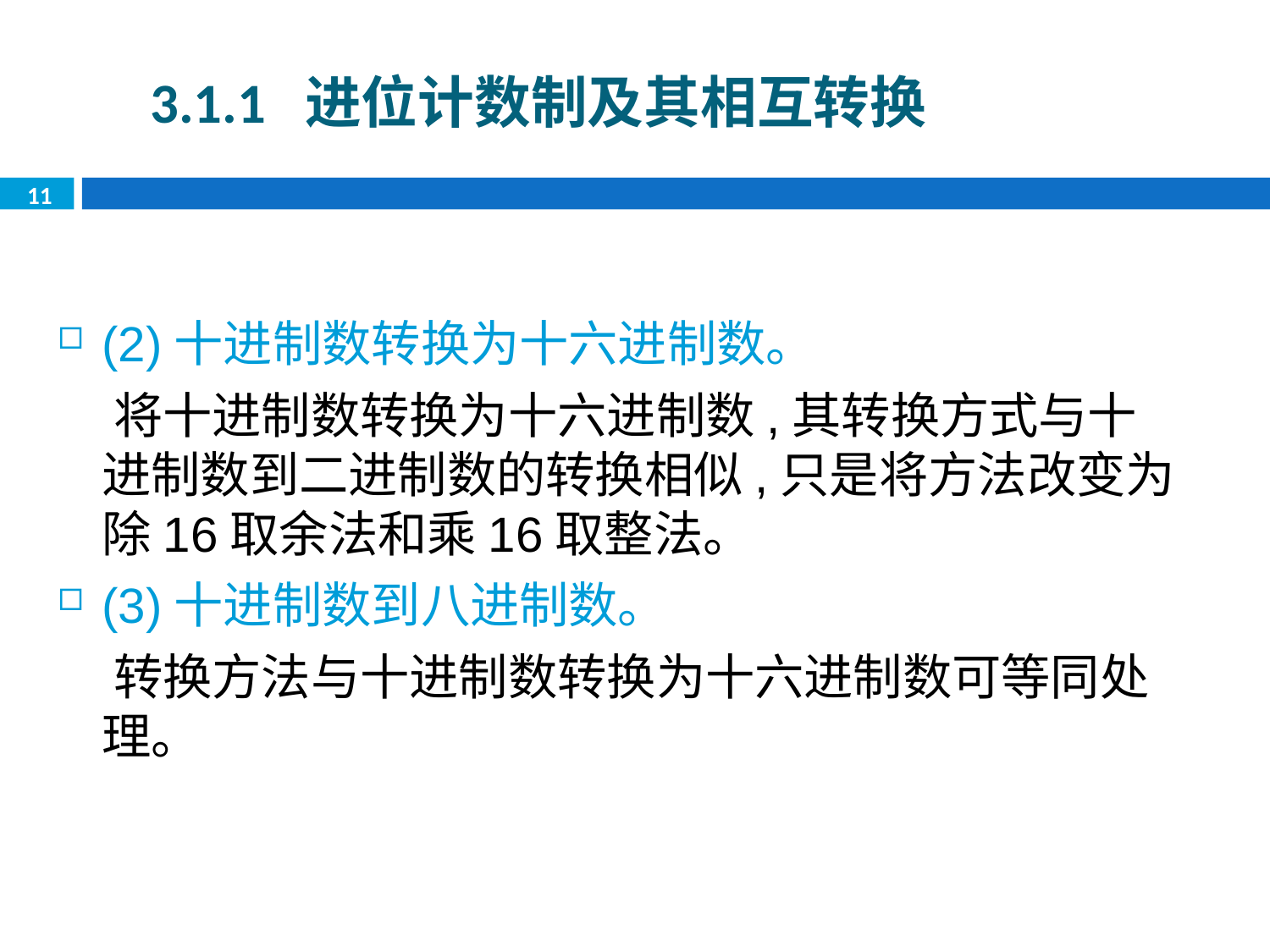

3.1.1  进位计数制及其相互转换
11
(2)十进制数转换为十六进制数。
    将十进制数转换为十六进制数,其转换方式与十进制数到二进制数的转换相似,只是将方法改变为除16取余法和乘16取整法。
(3)十进制数到八进制数。
    转换方法与十进制数转换为十六进制数可等同处理。